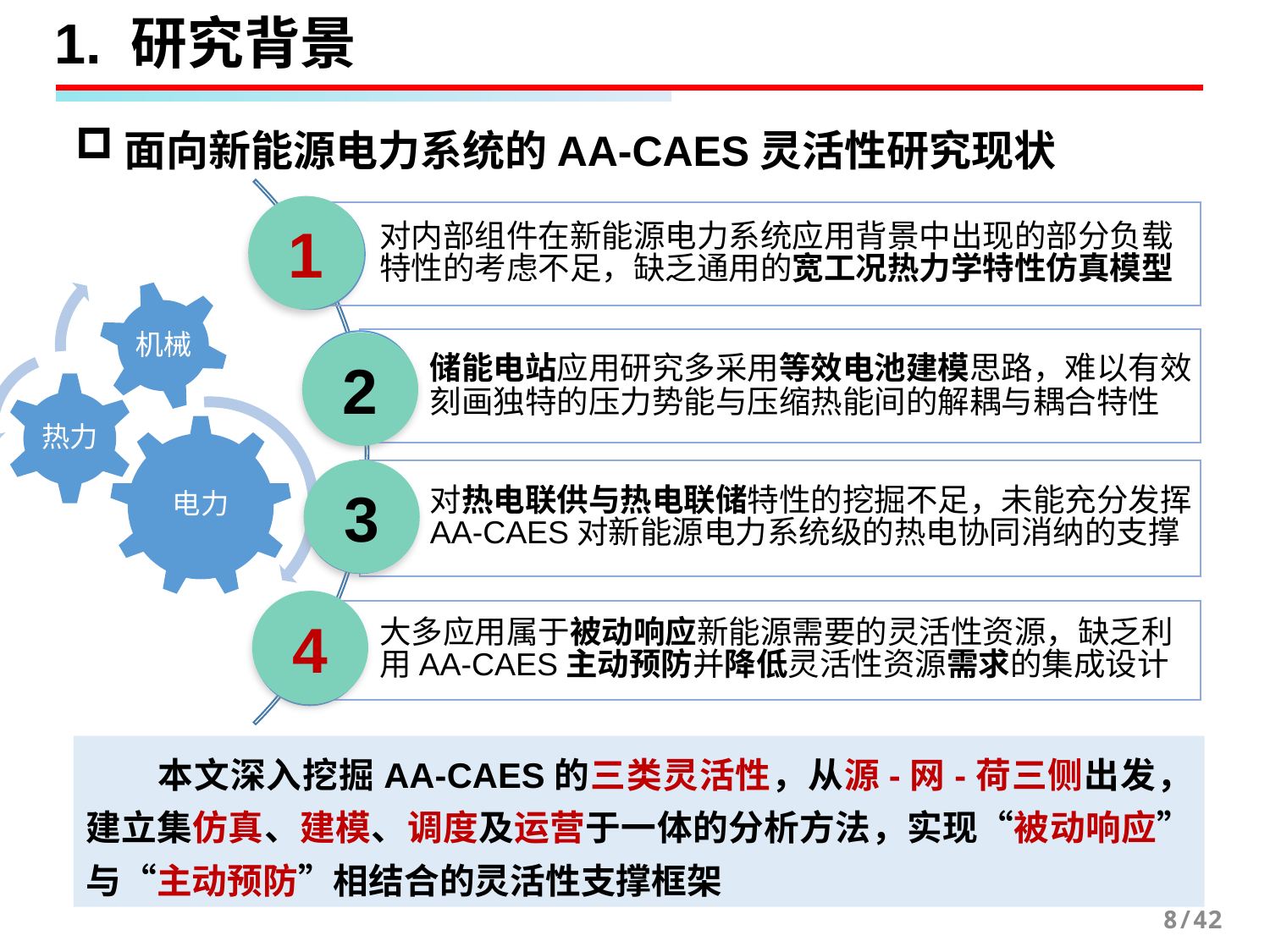

1. 研究背景

面向新能源电力系统的AA-CAES灵活性研究现状
对内部组件在新能源电力系统应用背景中出现的部分负载特性的考虑不足，缺乏通用的宽工况热力学特性仿真模型
储能电站应用研究多采用等效电池建模思路，难以有效刻画独特的压力势能与压缩热能间的解耦与耦合特性
对热电联供与热电联储特性的挖掘不足，未能充分发挥AA-CAES对新能源电力系统级的热电协同消纳的支撑
大多应用属于被动响应新能源需要的灵活性资源，缺乏利用AA-CAES主动预防并降低灵活性资源需求的集成设计
1
电力
热力
机械
2
3
4
       本文深入挖掘AA-CAES的三类灵活性，从源-网-荷三侧出发，建立集仿真、建模、调度及运营于一体的分析方法，实现“被动响应”与“主动预防”相结合的灵活性支撑框架
8/42